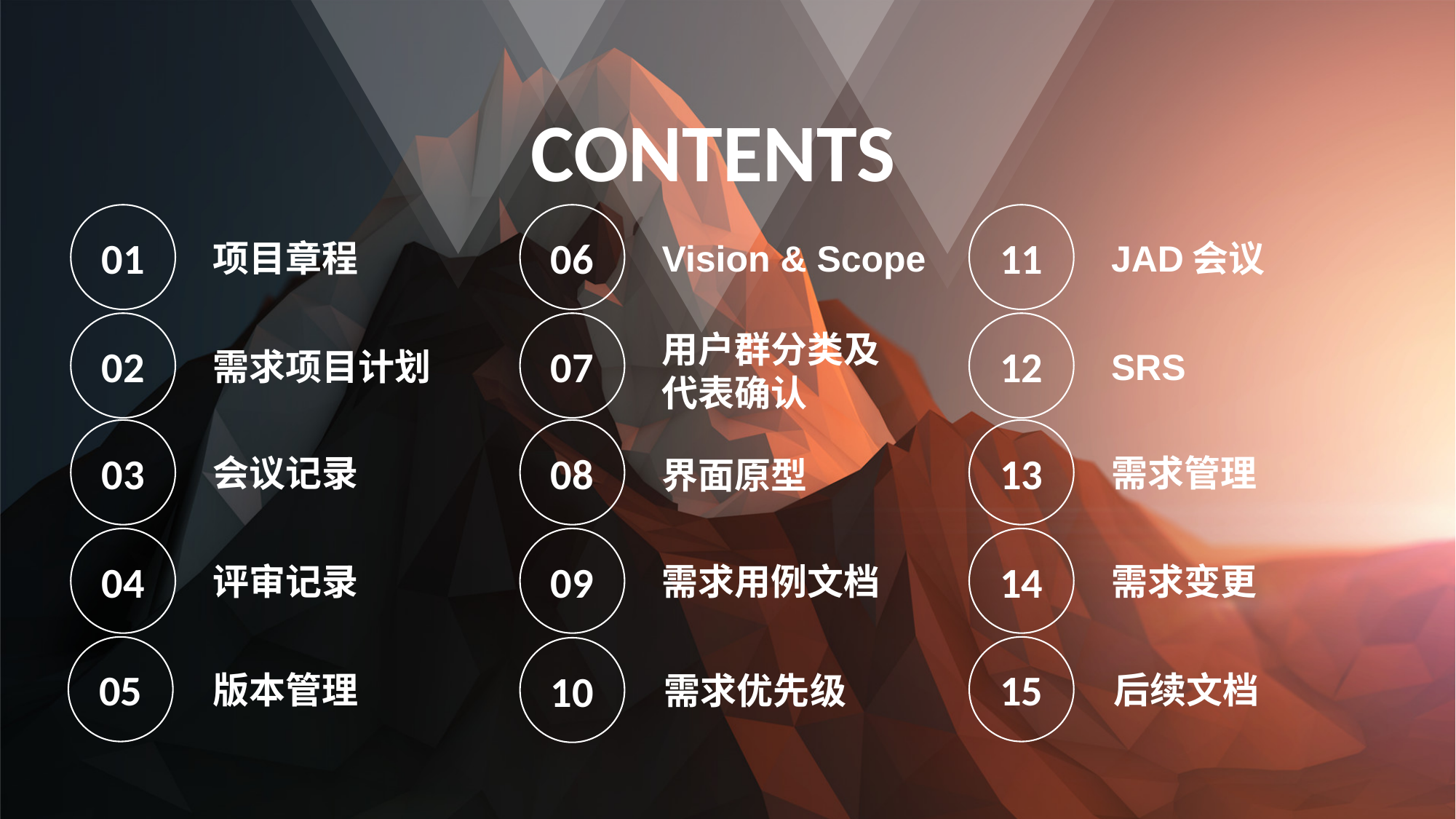

CONTENTS
01
06
11
项目章程
Vision & Scope
JAD会议
02
07
12
用户群分类及
代表确认
需求项目计划
SRS
03
08
13
会议记录
需求管理
界面原型
04
09
14
评审记录
需求用例文档
需求变更
05
15
10
版本管理
后续文档
需求优先级